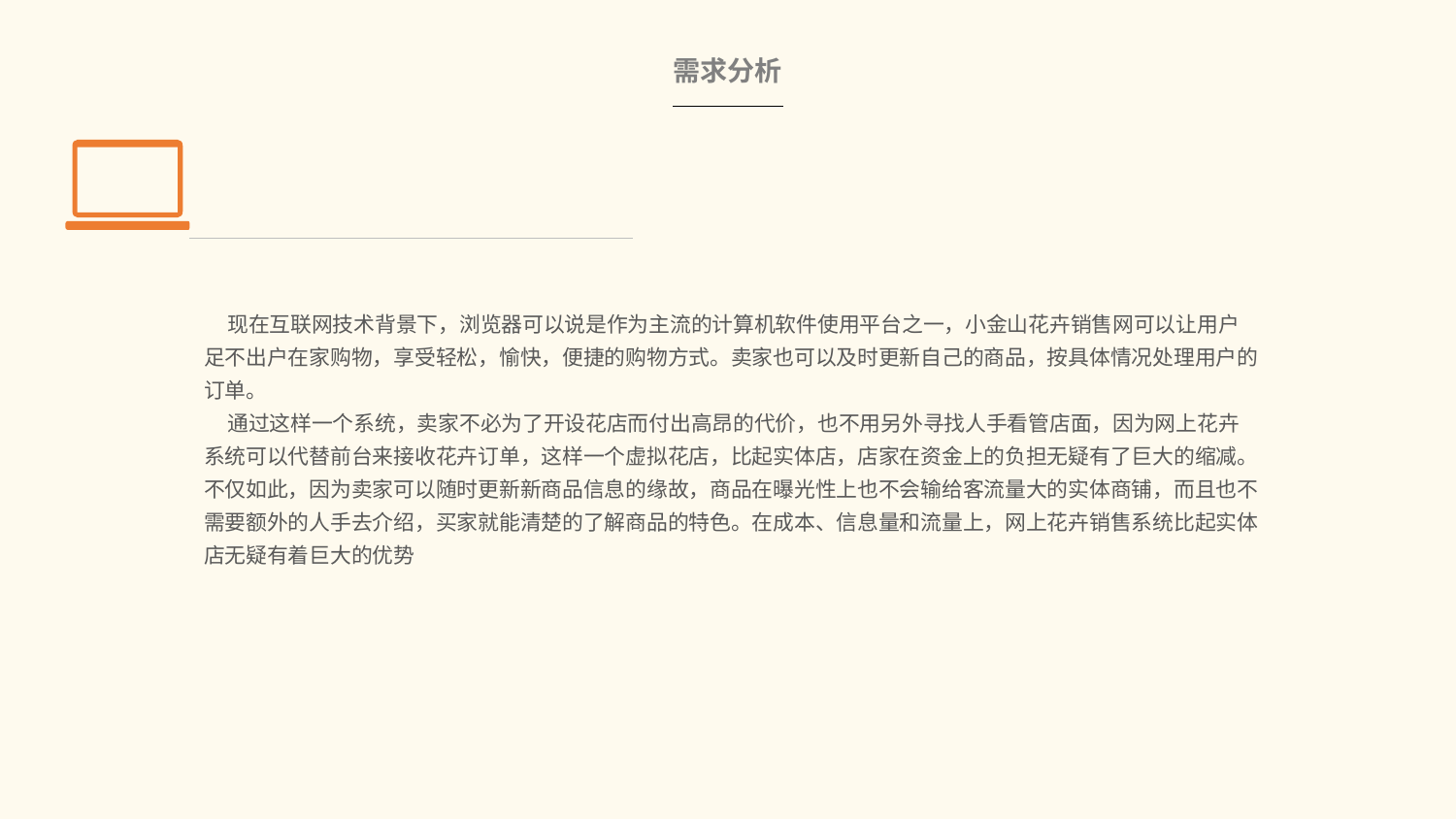

需求分析

    现在互联网技术背景下，浏览器可以说是作为主流的计算机软件使用平台之一，小金山花卉销售网可以让用户足不出户在家购物，享受轻松，愉快，便捷的购物方式。卖家也可以及时更新自己的商品，按具体情况处理用户的订单。
    通过这样一个系统，卖家不必为了开设花店而付出高昂的代价，也不用另外寻找人手看管店面，因为网上花卉系统可以代替前台来接收花卉订单，这样一个虚拟花店，比起实体店，店家在资金上的负担无疑有了巨大的缩减。不仅如此，因为卖家可以随时更新新商品信息的缘故，商品在曝光性上也不会输给客流量大的实体商铺，而且也不需要额外的人手去介绍，买家就能清楚的了解商品的特色。在成本、信息量和流量上，网上花卉销售系统比起实体店无疑有着巨大的优势
4